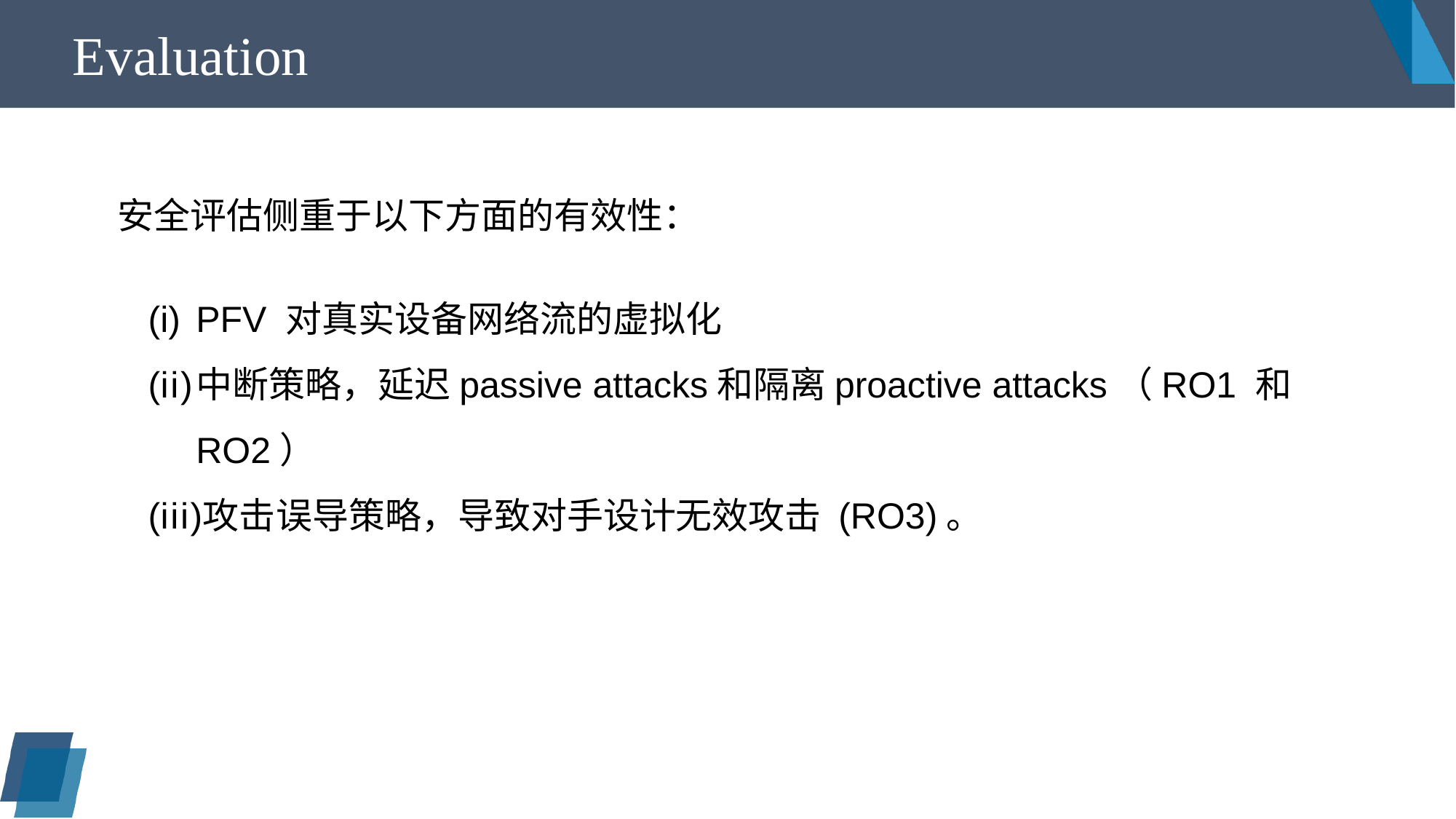

Evaluation
安全评估侧重于以下方面的有效性：

PFV 对真实设备网络流的虚拟化
中断策略，延迟passive attacks和隔离proactive attacks（RO1 和 RO2）
攻击误导策略，导致对手设计无效攻击 (RO3)。